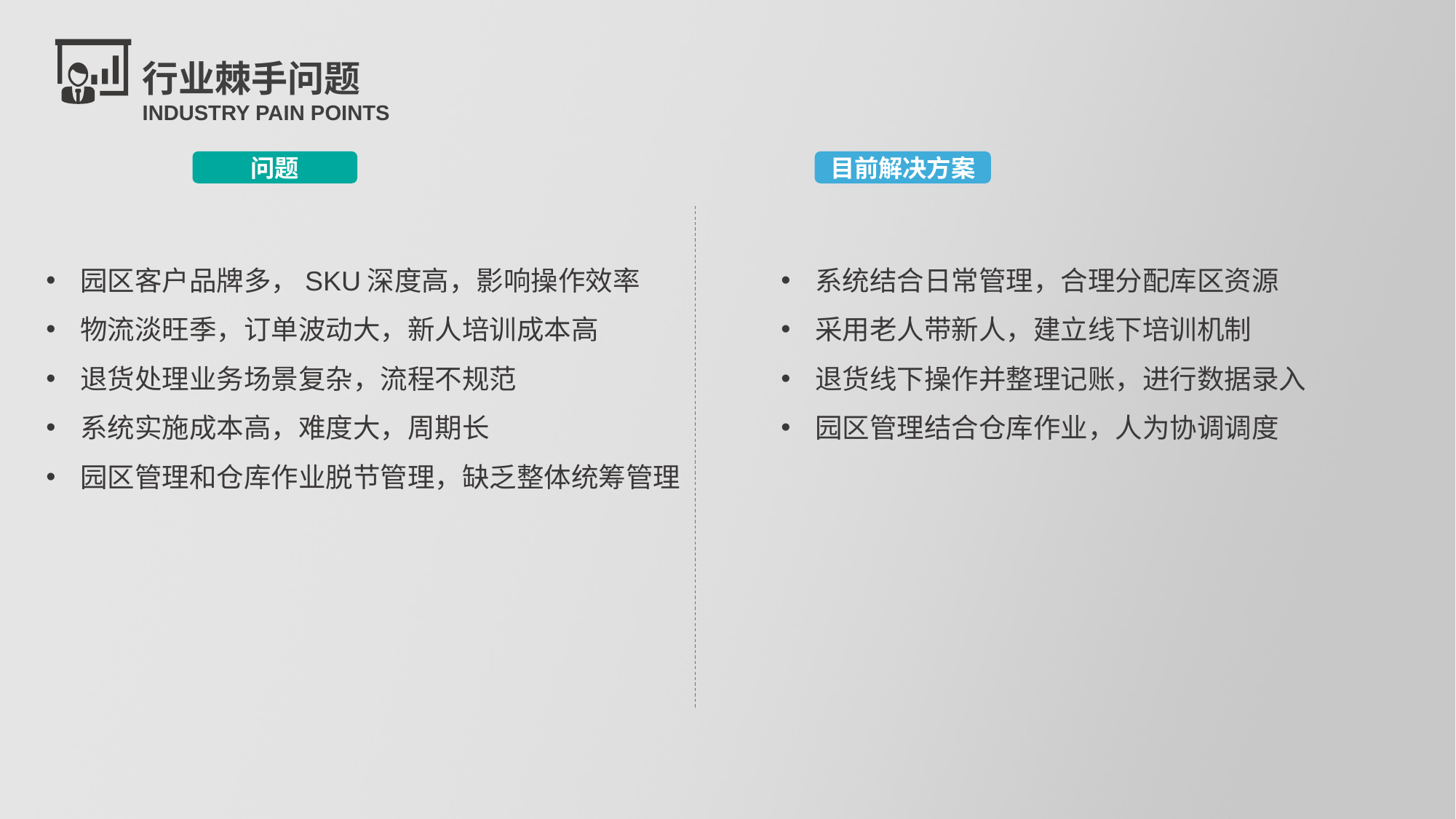

行业棘手问题
INDUSTRY PAIN POINTS
问题
目前解决方案
园区客户品牌多，SKU深度高，影响操作效率
物流淡旺季，订单波动大，新人培训成本高
退货处理业务场景复杂，流程不规范
系统实施成本高，难度大，周期长
园区管理和仓库作业脱节管理，缺乏整体统筹管理
系统结合日常管理，合理分配库区资源
采用老人带新人，建立线下培训机制
退货线下操作并整理记账，进行数据录入
园区管理结合仓库作业，人为协调调度